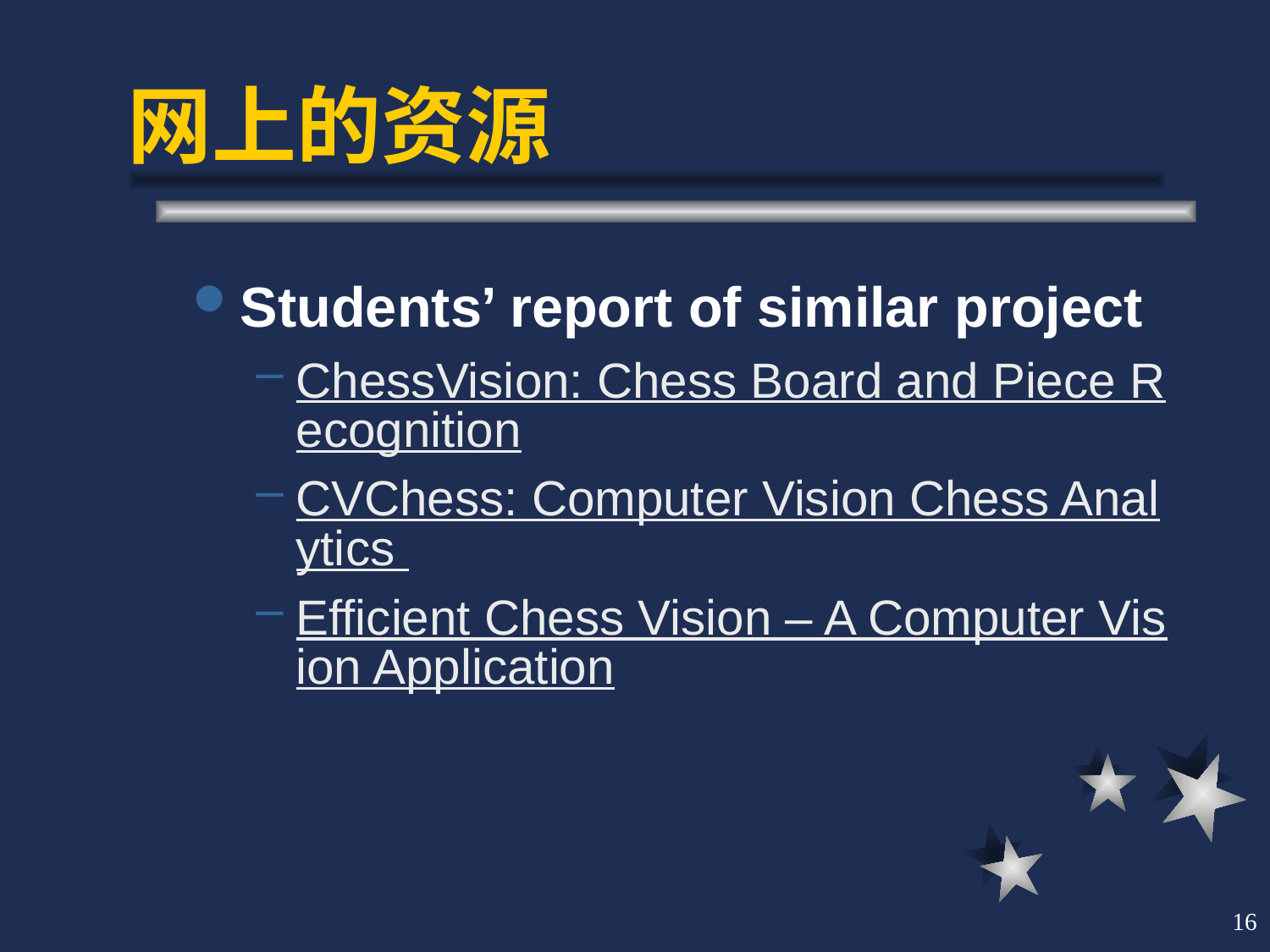

# 网上的资源
Students’ report of similar project
ChessVision: Chess Board and Piece Recognition
CVChess: Computer Vision Chess Analytics
Efficient Chess Vision – A Computer Vision Application
16